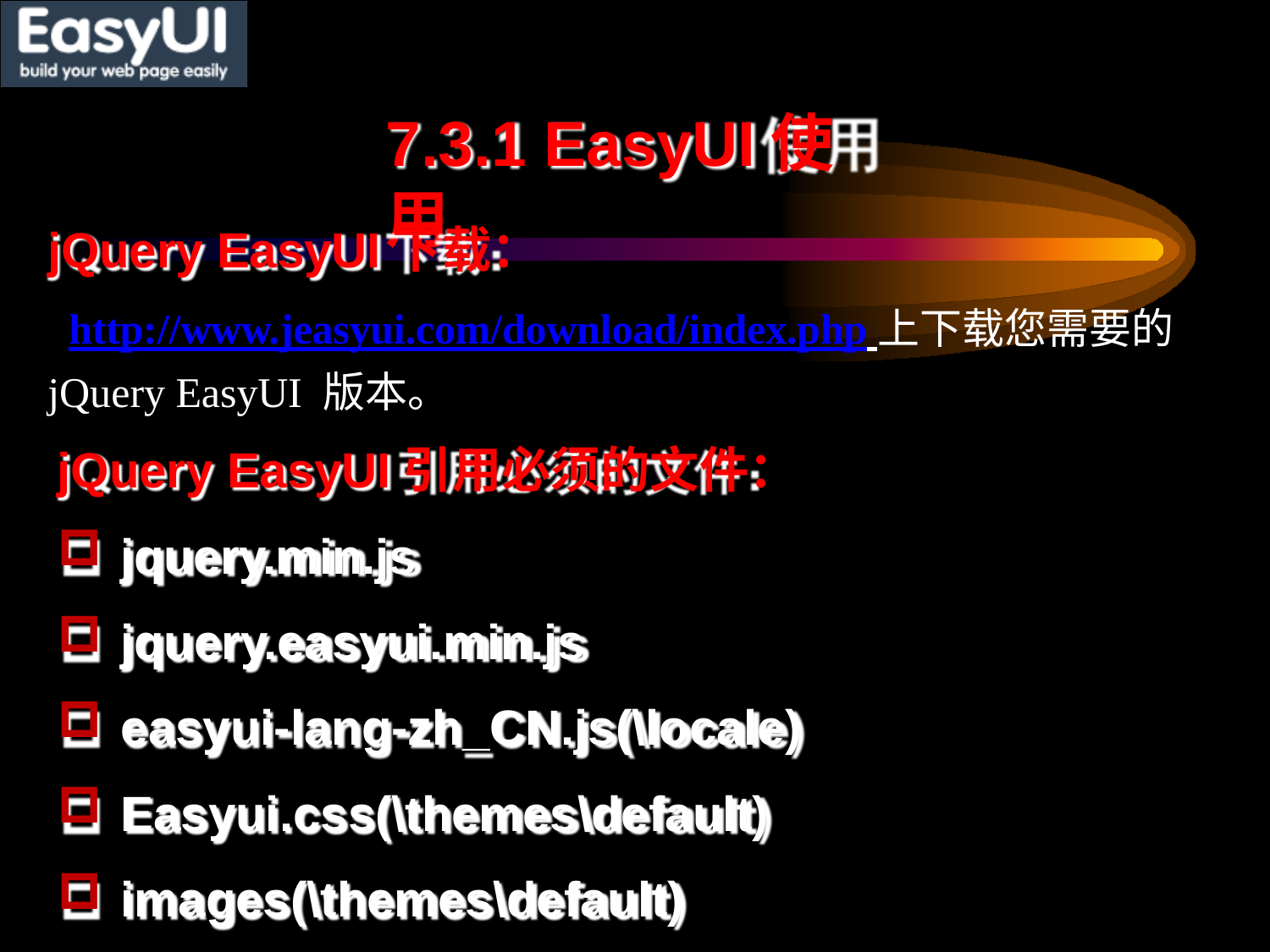

# 7.3.1 EasyUI使用

jQuery EasyUI下载：
http://www.jeasyui.com/download/index.php 上下载您需要的
jQuery EasyUI 版本。
jQuery EasyUI引用必须的文件：
jquery.min.js
jquery.easyui.min.js
easyui-lang-zh_CN.js(\locale)
Easyui.css(\themes\default)
images(\themes\default)